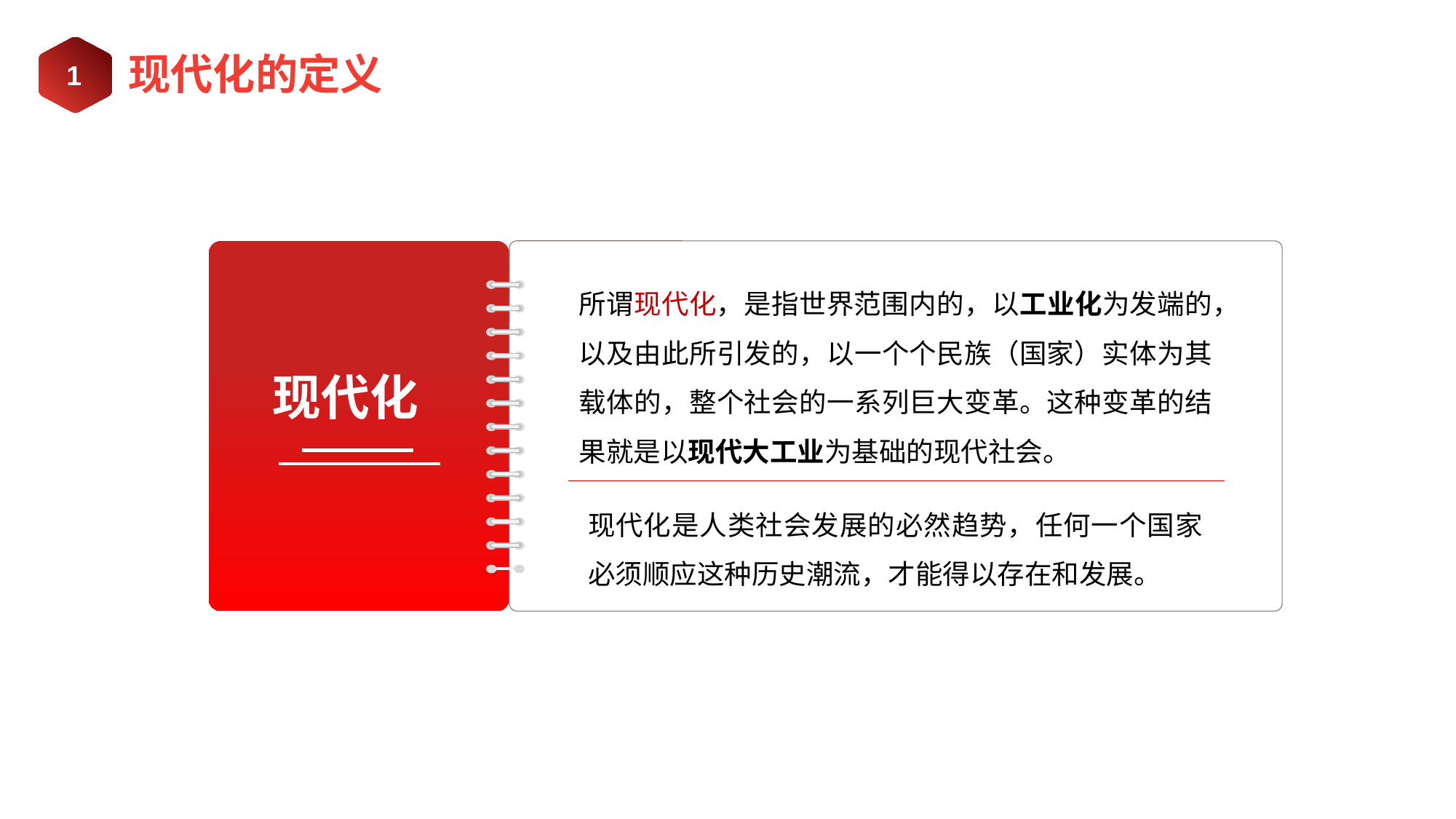

1
现代化的定义

那么，什么是现代化？所谓现代化，是指世界范围内的，以工业化为发端的，以及由此所引发的，以一个个民族（国家）实体为其载体的，整个社会的一系列巨大变革。这种变革的结果就是以现代大工业为基础的现代社会。可以说，现代化是人类社会发展的必然趋势，任何一个国家必须顺应这种历史潮流，才能得以存在和发展。
所谓现代化，是指世界范围内的，以工业化为发端的，以及由此所引发的，以一个个民族（国家）实体为其载体的，整个社会的一系列巨大变革。这种变革的结果就是以现代大工业为基础的现代社会。
现代化
现代化是人类社会发展的必然趋势，任何一个国家必须顺应这种历史潮流，才能得以存在和发展。